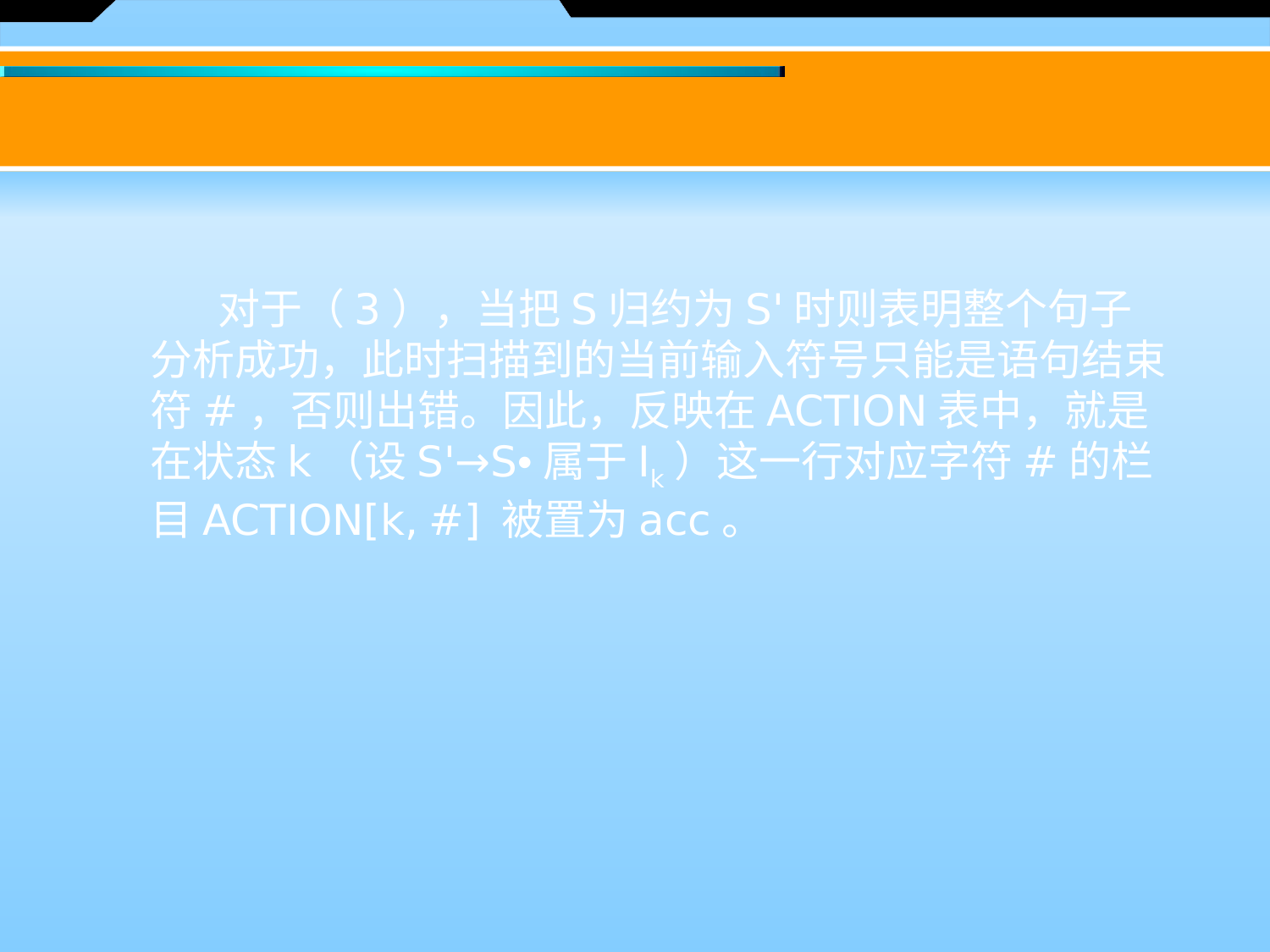

对于（3），当把S归约为S'时则表明整个句子分析成功，此时扫描到的当前输入符号只能是语句结束符#，否则出错。因此，反映在ACTION表中，就是在状态k（设S'→S•属于Ik）这一行对应字符#的栏目ACTION[k, #] 被置为acc。